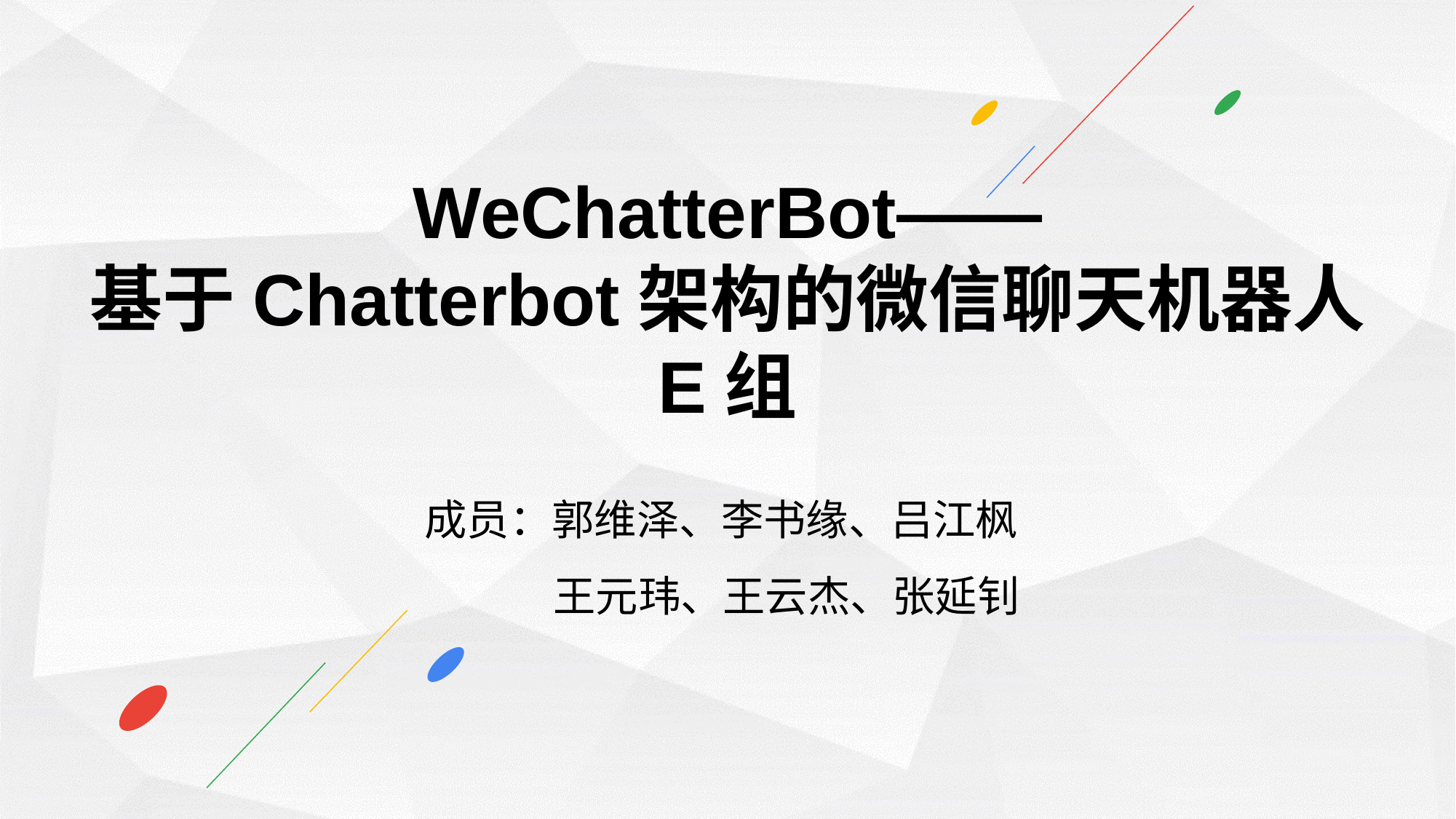

WeChatterBot——
基于Chatterbot架构的微信聊天机器人
E组
成员：郭维泽、李书缘、吕江枫
	 王元玮、王云杰、张延钊